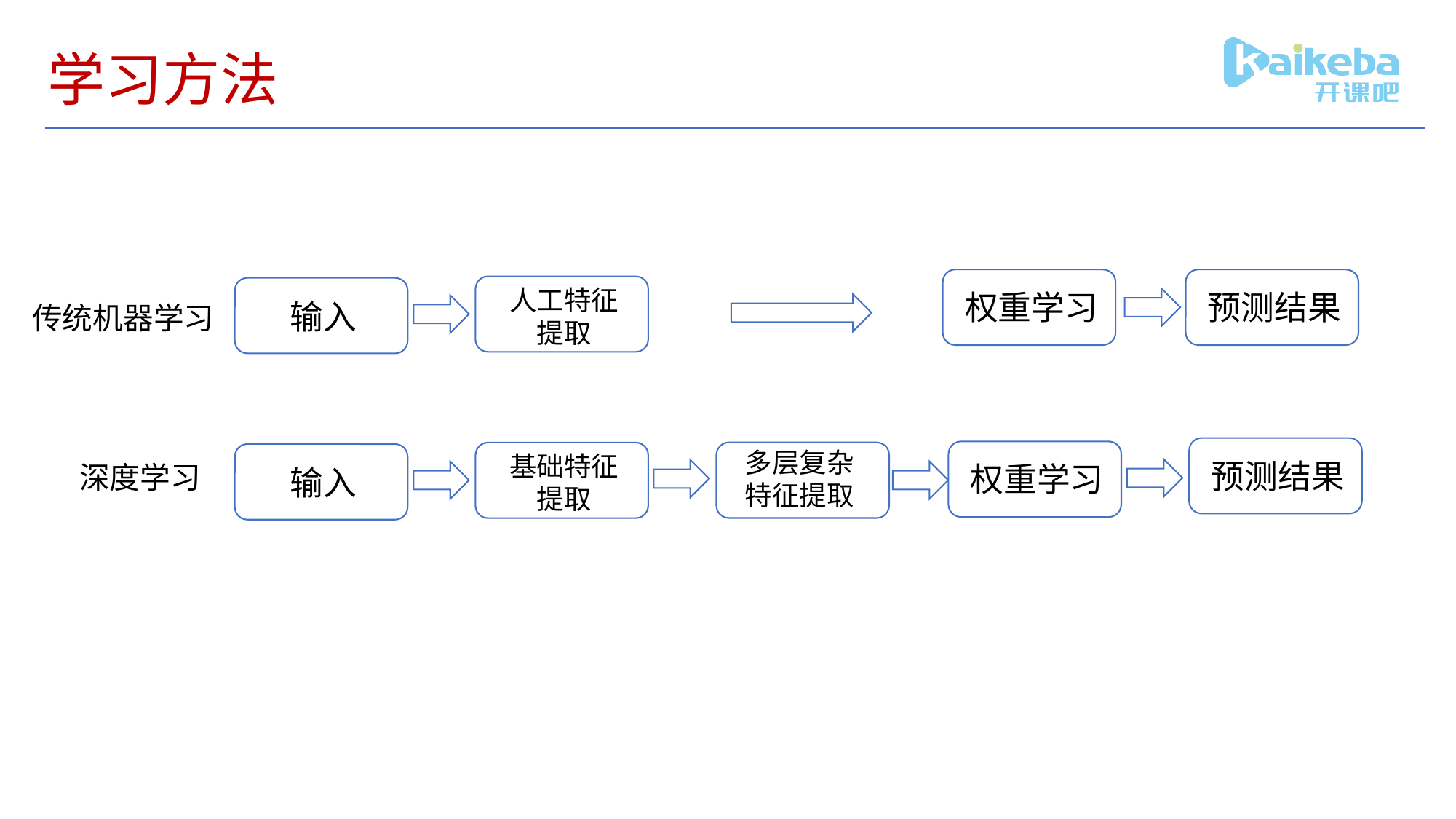

# 学习方法

人工特征
提取
权重学习
预测结果

输入
传统机器学习

多层复杂
特征提取

基础特征
提取
预测结果
深度学习
权重学习
输入